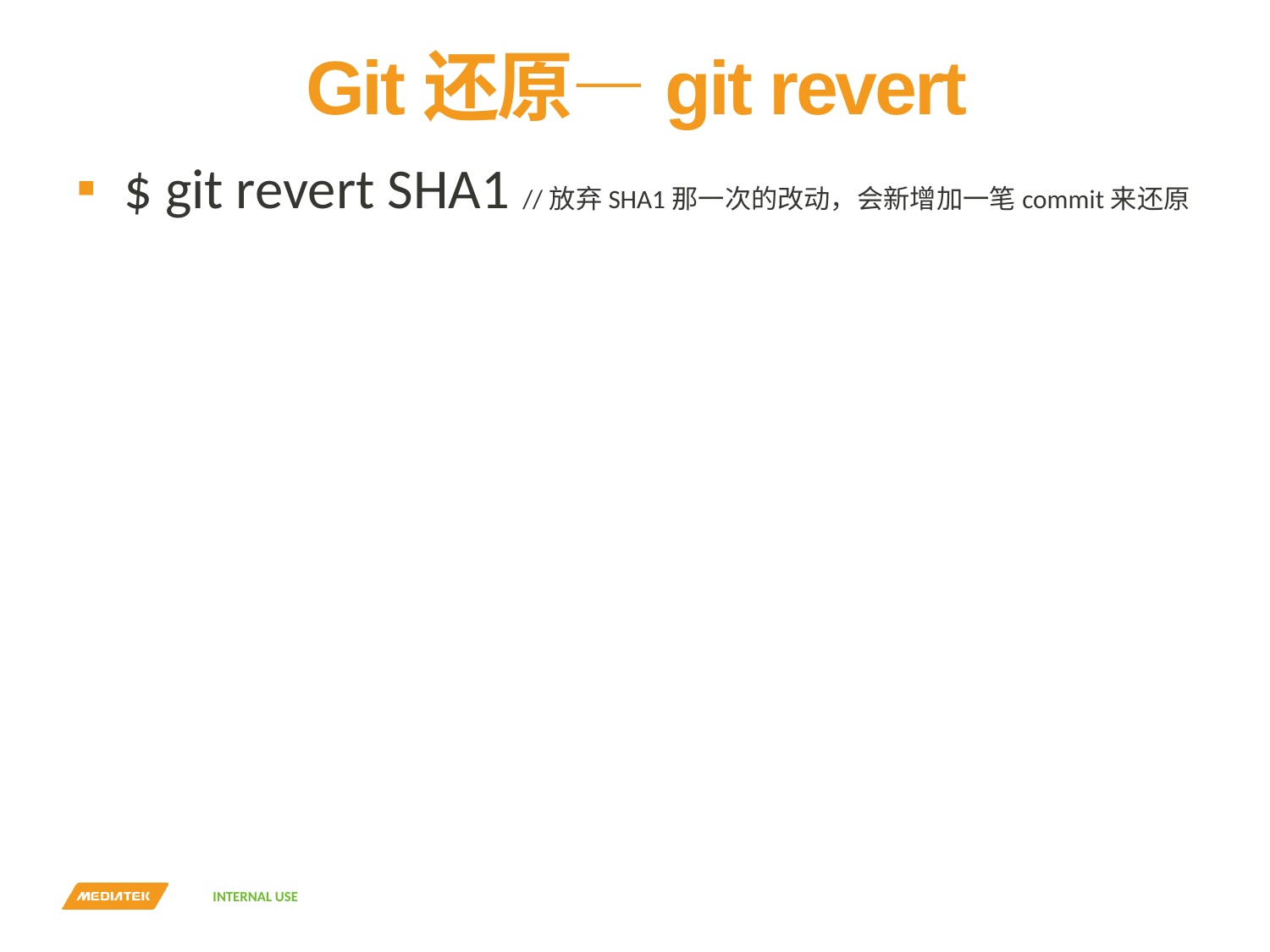

# Git还原—git revert
$ git revert SHA1 //放弃SHA1那一次的改动，会新增加一笔commit来还原